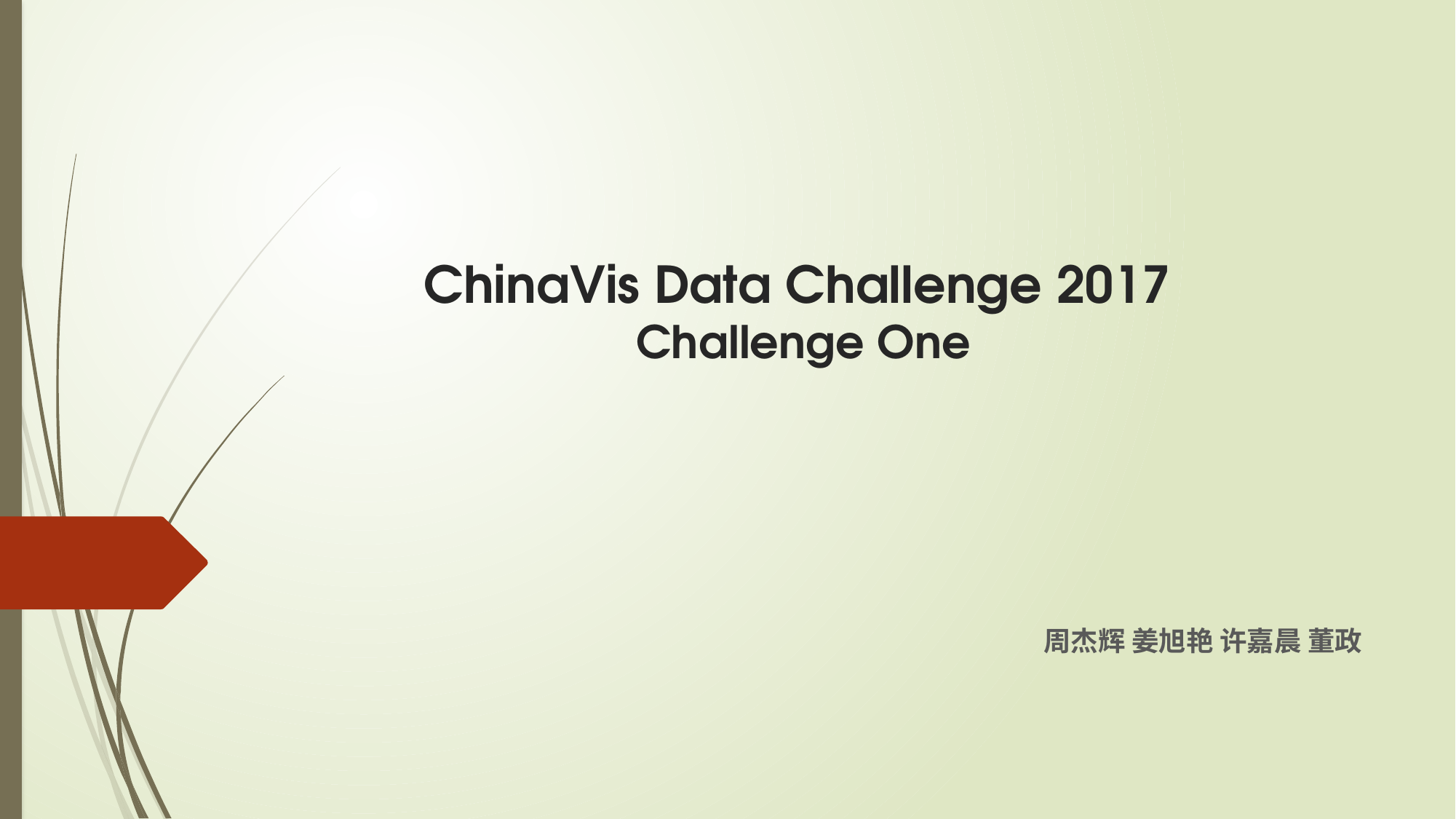

# ChinaVis Data Challenge 2017 Challenge One

	周杰辉 姜旭艳 许嘉晨 董政